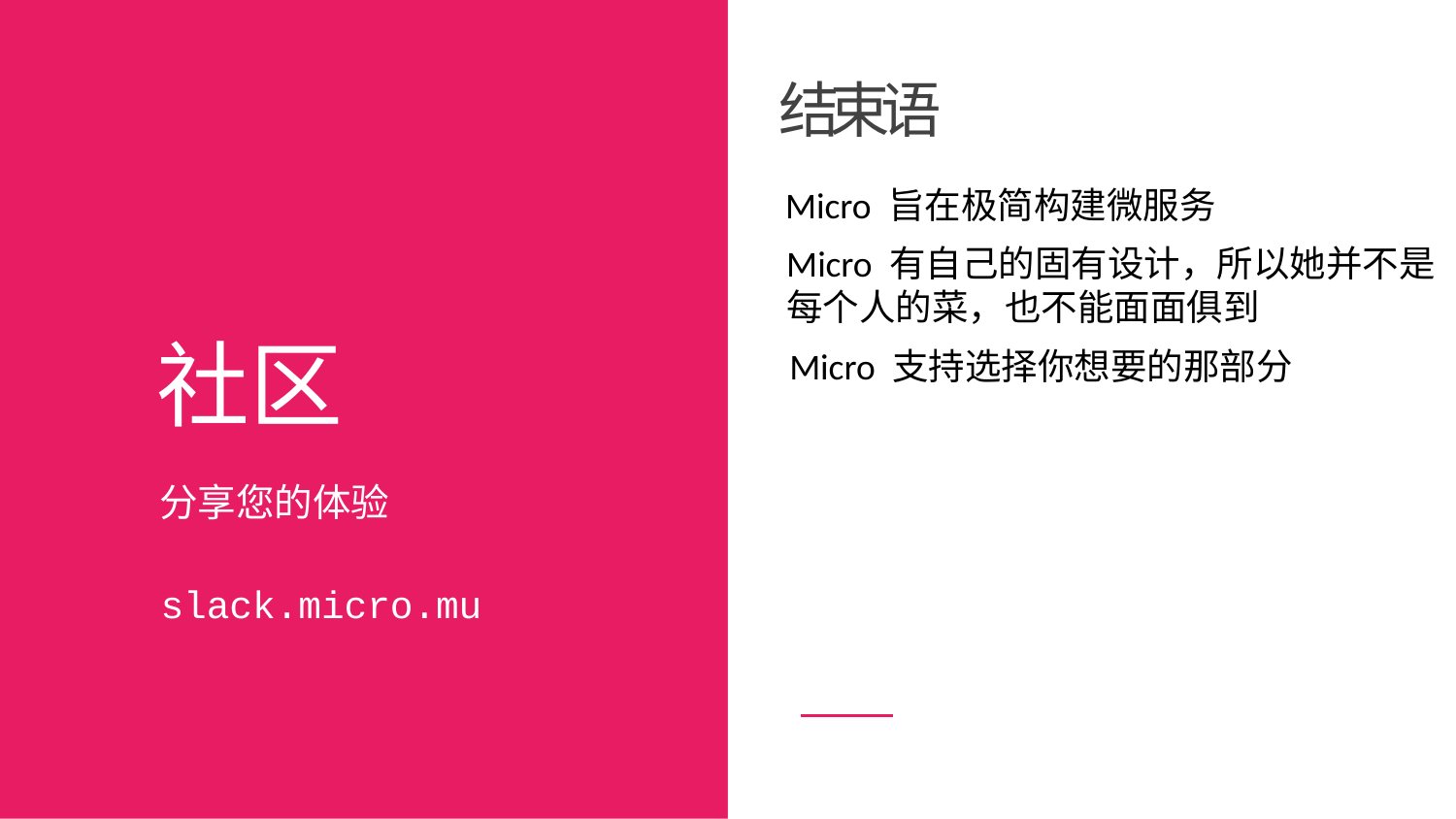

结束语
Micro 旨在极简构建微服务
Micro 有自己的固有设计，所以她并不是
每个人的菜，也不能面面俱到
# 社区
Micro 支持选择你想要的那部分
分享您的体验
slack.micro.mu